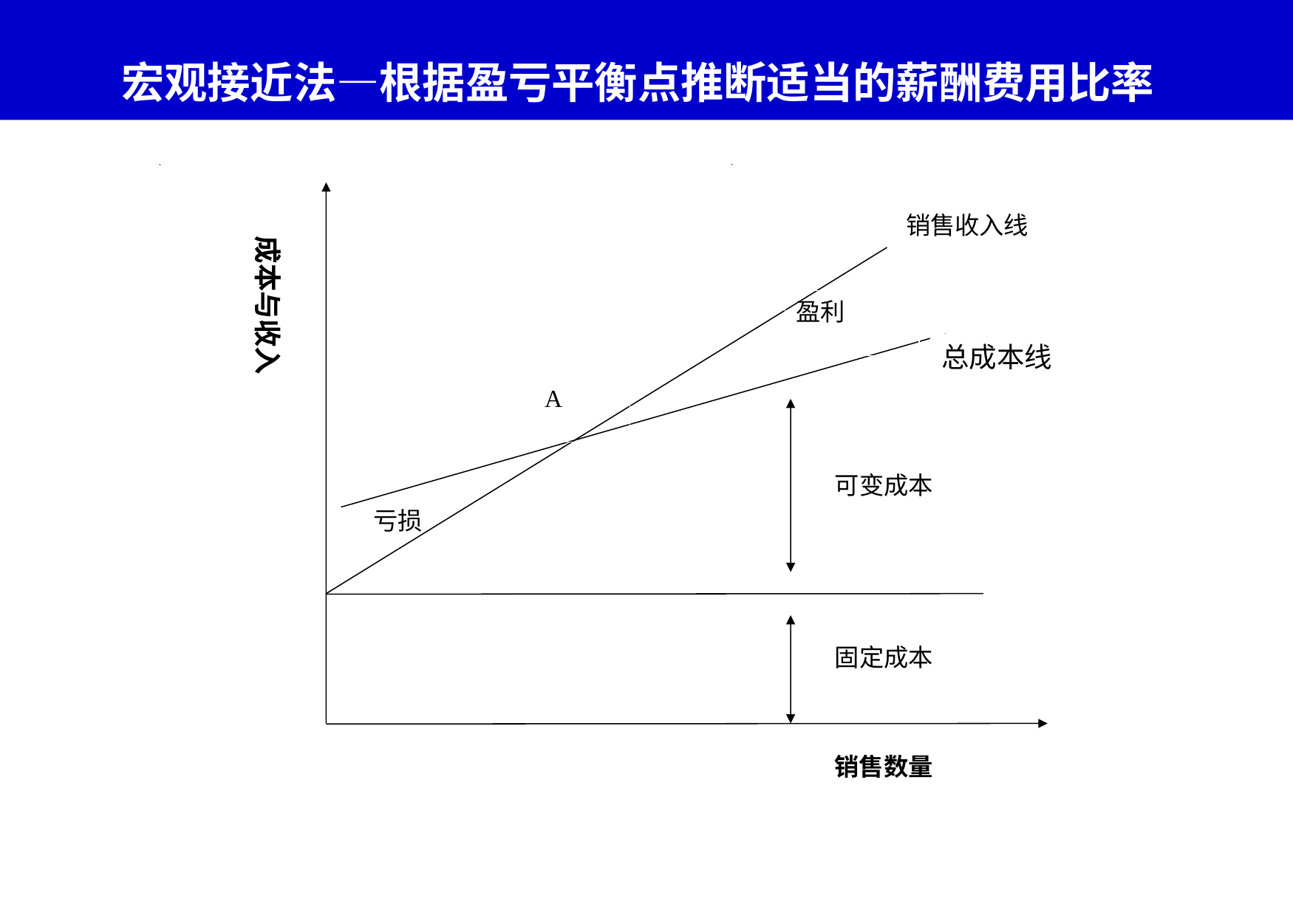

# 宏观接近法—根据盈亏平衡点推断适当的薪酬费用比率

销售收入线
成本与收入

盈利

总成本线
A

可变成本
亏损

固定成本

销售数量